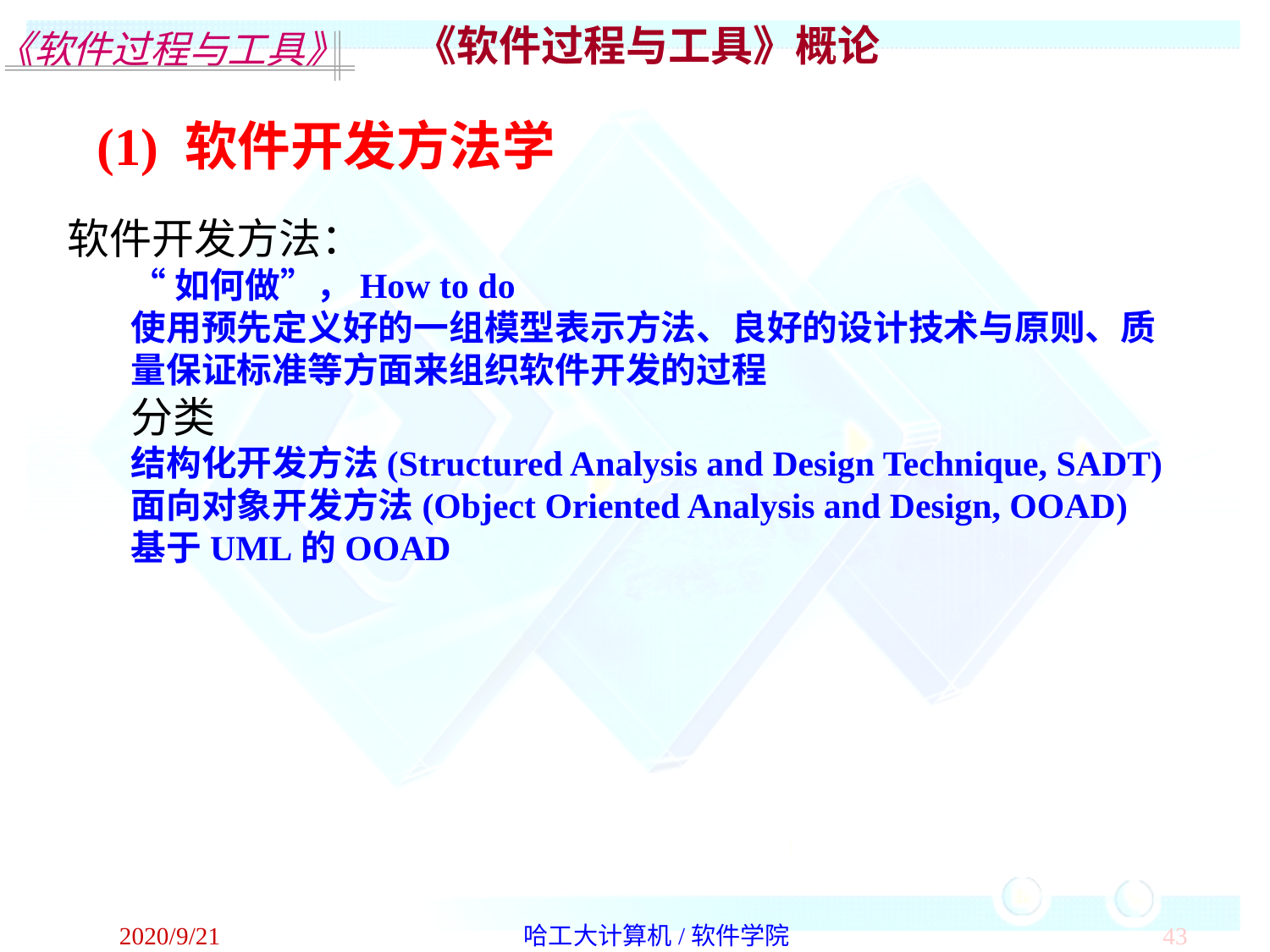

《软件过程与工具》概论
(1) 软件开发方法学
软件开发方法：
“如何做”，How to do
使用预先定义好的一组模型表示方法、良好的设计技术与原则、质量保证标准等方面来组织软件开发的过程
分类
结构化开发方法(Structured Analysis and Design Technique, SADT)
面向对象开发方法(Object Oriented Analysis and Design, OOAD)
基于UML的OOAD